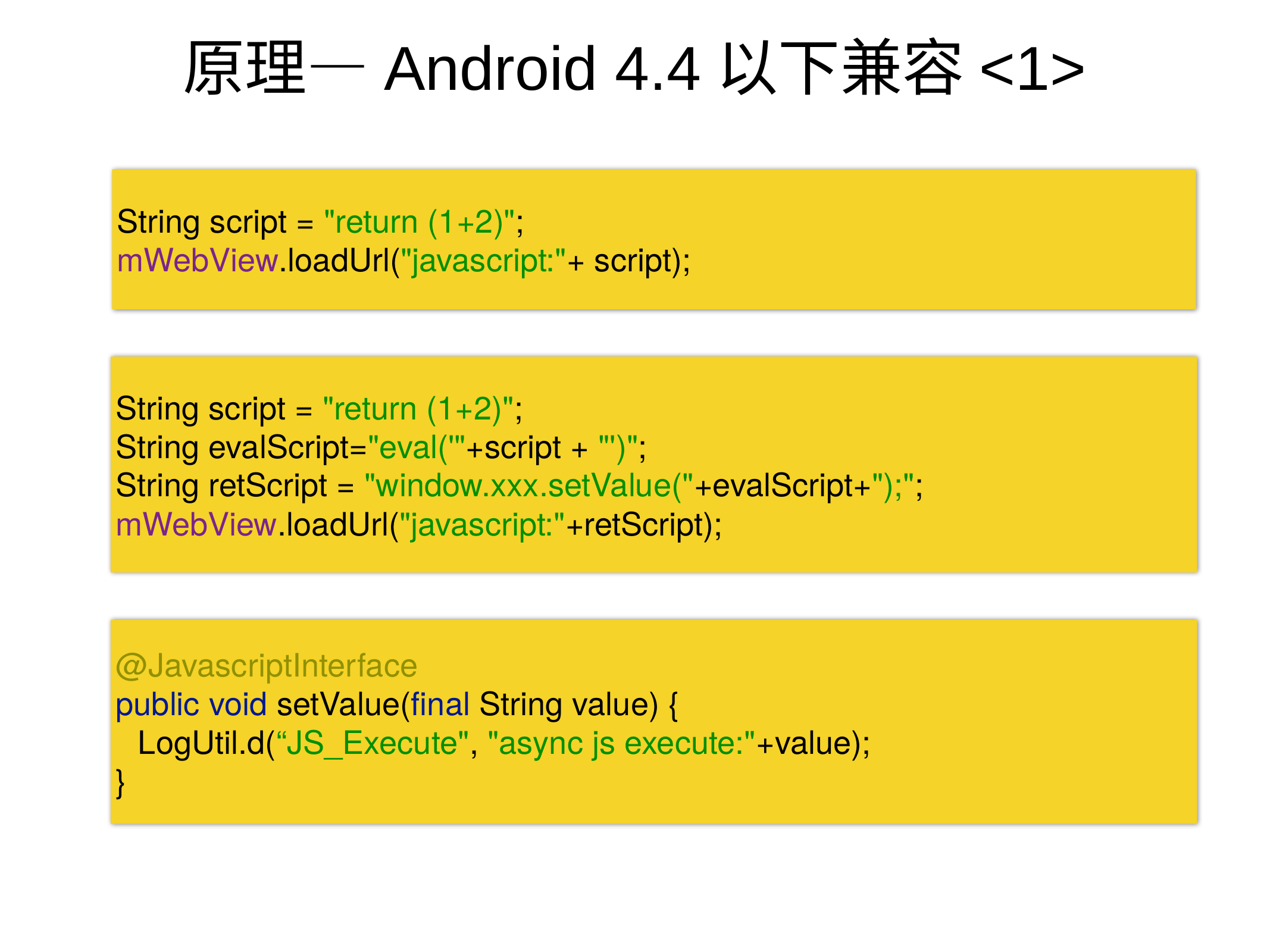

# 原理—Android 4.4以下兼容<1>
String script = "return (1+2)";
mWebView.loadUrl("javascript:"+ script);
String script = "return (1+2)";
String evalScript="eval('"+script + "')";
String retScript = "window.xxx.setValue("+evalScript+");";
mWebView.loadUrl("javascript:"+retScript);
@JavascriptInterface
public void setValue(final String value) {
LogUtil.d(“JS_Execute", "async js execute:"+value);
}